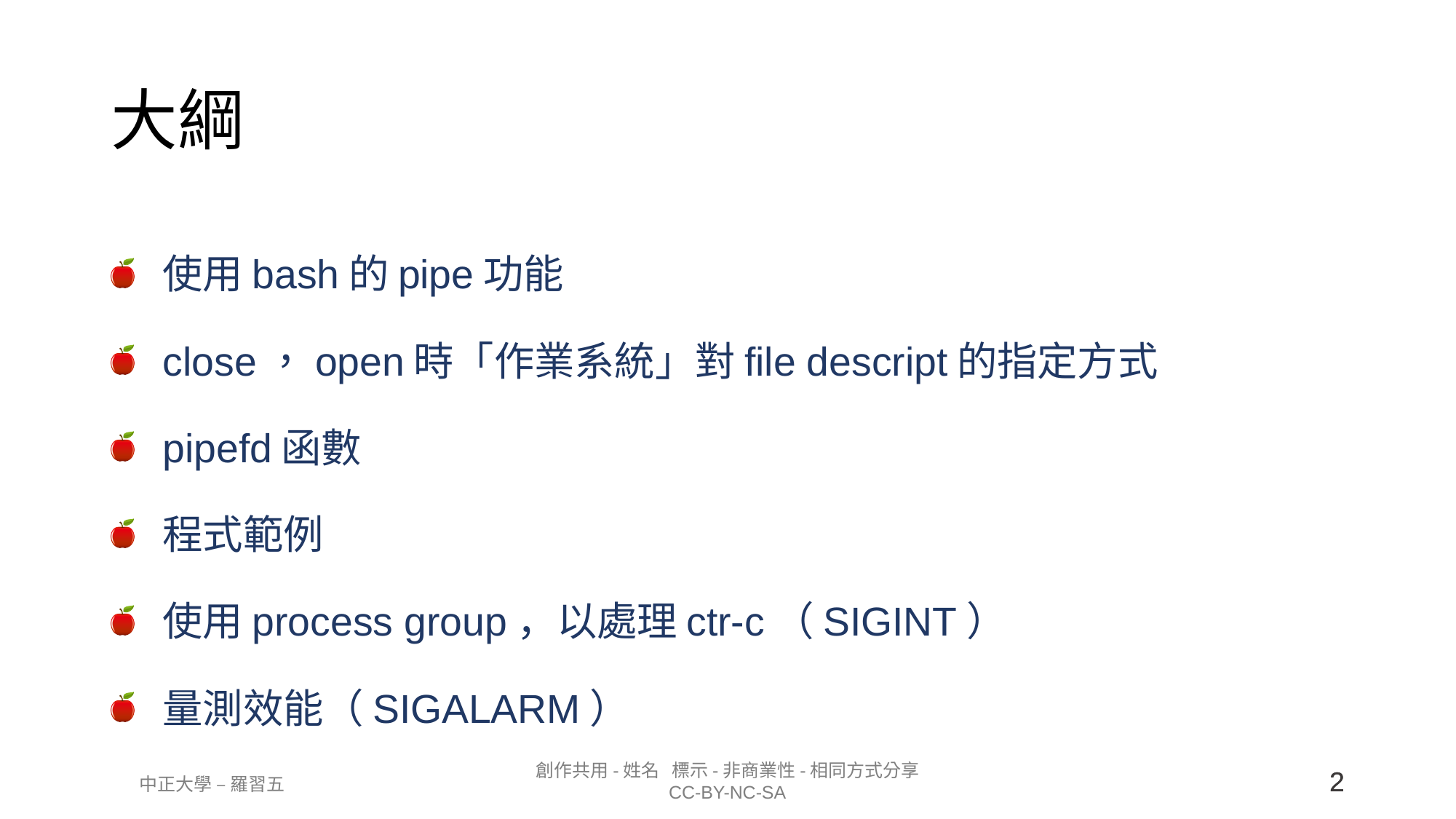

# 大綱
使用bash的pipe功能
close，open時「作業系統」對file descript的指定方式
pipefd函數
程式範例
使用process group，以處理ctr-c（SIGINT）
量測效能（SIGALARM）